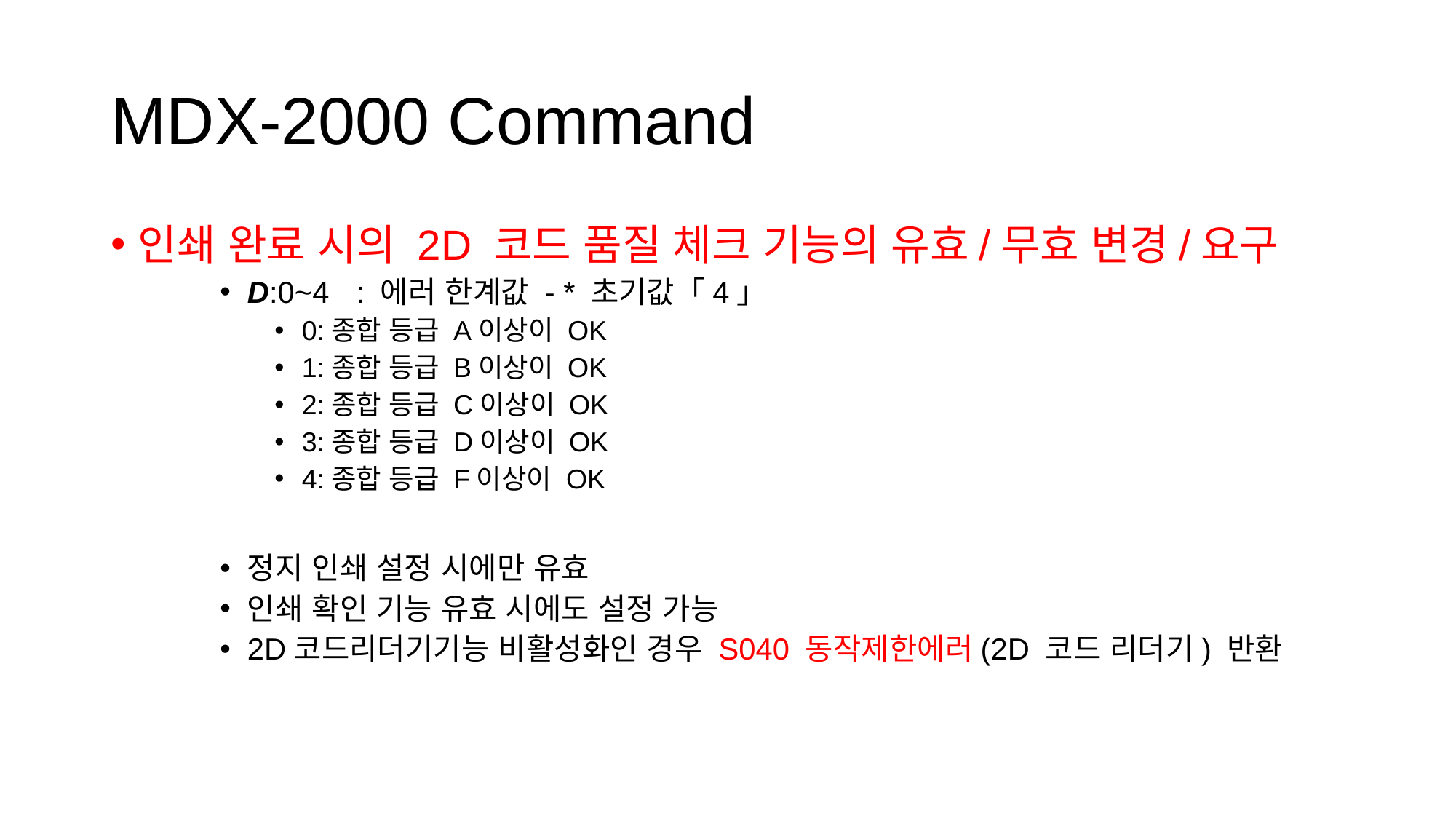

# MDX-2000 Command
인쇄 완료 시의 2D 코드 품질 체크 기능의 유효/무효 변경/요구
D:0~4	: 에러 한계값 - * 초기값「4」
0:종합 등급 A이상이 OK
1:종합 등급 B이상이 OK
2:종합 등급 C이상이 OK
3:종합 등급 D이상이 OK
4:종합 등급 F이상이 OK

정지 인쇄 설정 시에만 유효
인쇄 확인 기능 유효 시에도 설정 가능
2D코드리더기기능 비활성화인 경우 S040 동작제한에러(2D 코드 리더기) 반환